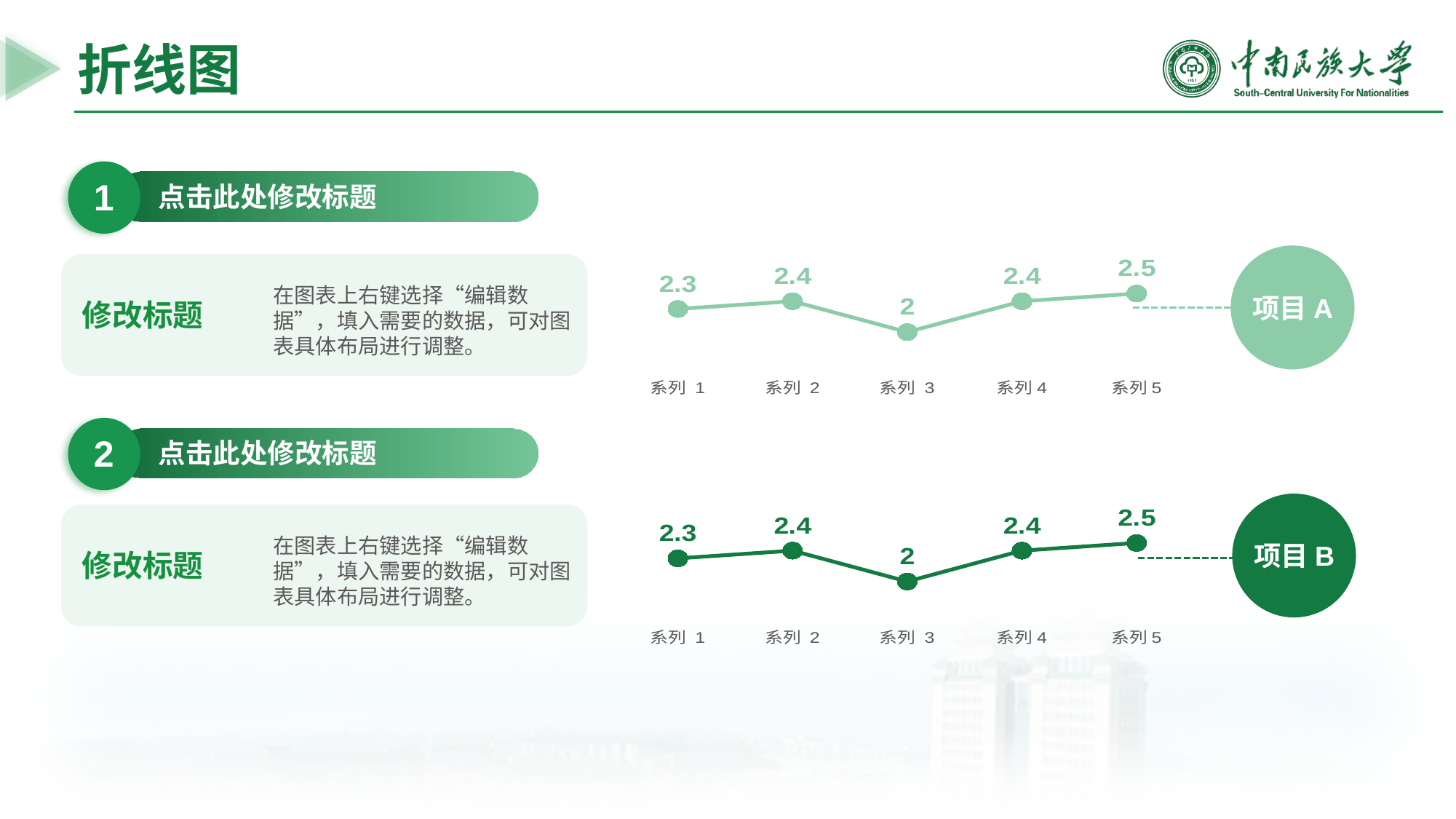

折线图

1

点击此处修改标题

项目A

在图表上右键选择“编辑数据”，填入需要的数据，可对图表具体布局进行调整。
修改标题

### Chart

| Category | 类别 1 |
|---|---|
| 系列 1 | 2.3 |
| 系列 2 | 2.4 |
| 系列 3 | 2.0 |
| 系列4 | 2.4 |
| 系列5 | 2.5 |
2

点击此处修改标题

项目B

在图表上右键选择“编辑数据”，填入需要的数据，可对图表具体布局进行调整。
修改标题

### Chart

| Category | 类别 1 |
|---|---|
| 系列 1 | 2.3 |
| 系列 2 | 2.4 |
| 系列 3 | 2.0 |
| 系列4 | 2.4 |
| 系列5 | 2.5 |